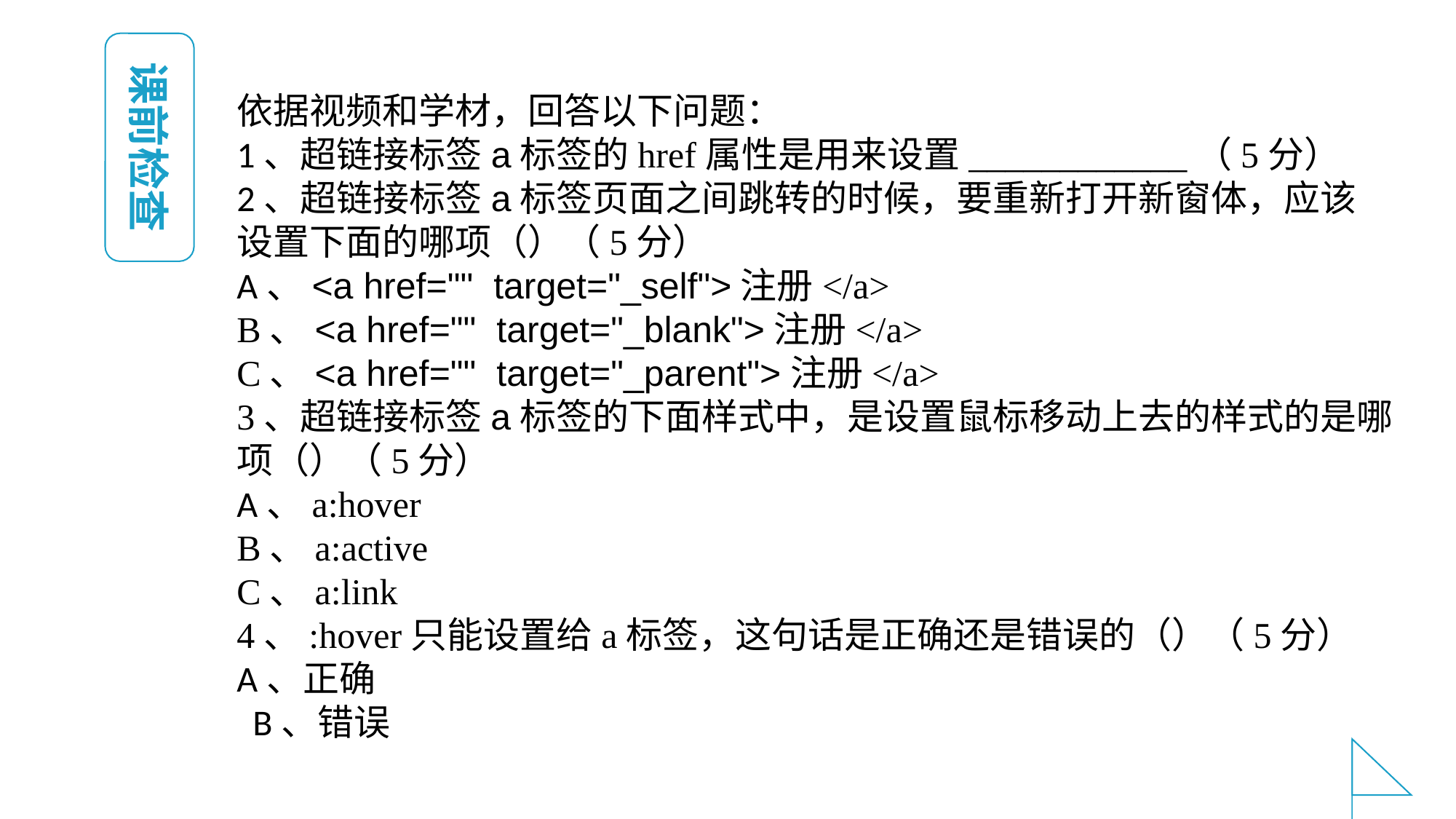

课前检查
依据视频和学材，回答以下问题：1、超链接标签a标签的href属性是用来设置____________（5分）2、超链接标签a标签页面之间跳转的时候，要重新打开新窗体，应该设置下面的哪项（）（5分）A、<a href=""  target="_self">注册</a>B、<a href=""  target="_blank">注册</a>C、<a href=""  target="_parent">注册</a>3、超链接标签a标签的下面样式中，是设置鼠标移动上去的样式的是哪项（）（5分）A、a:hoverB、a:activeC、a:link4、:hover只能设置给a标签，这句话是正确还是错误的（）（5分）A、正确B、错误
5